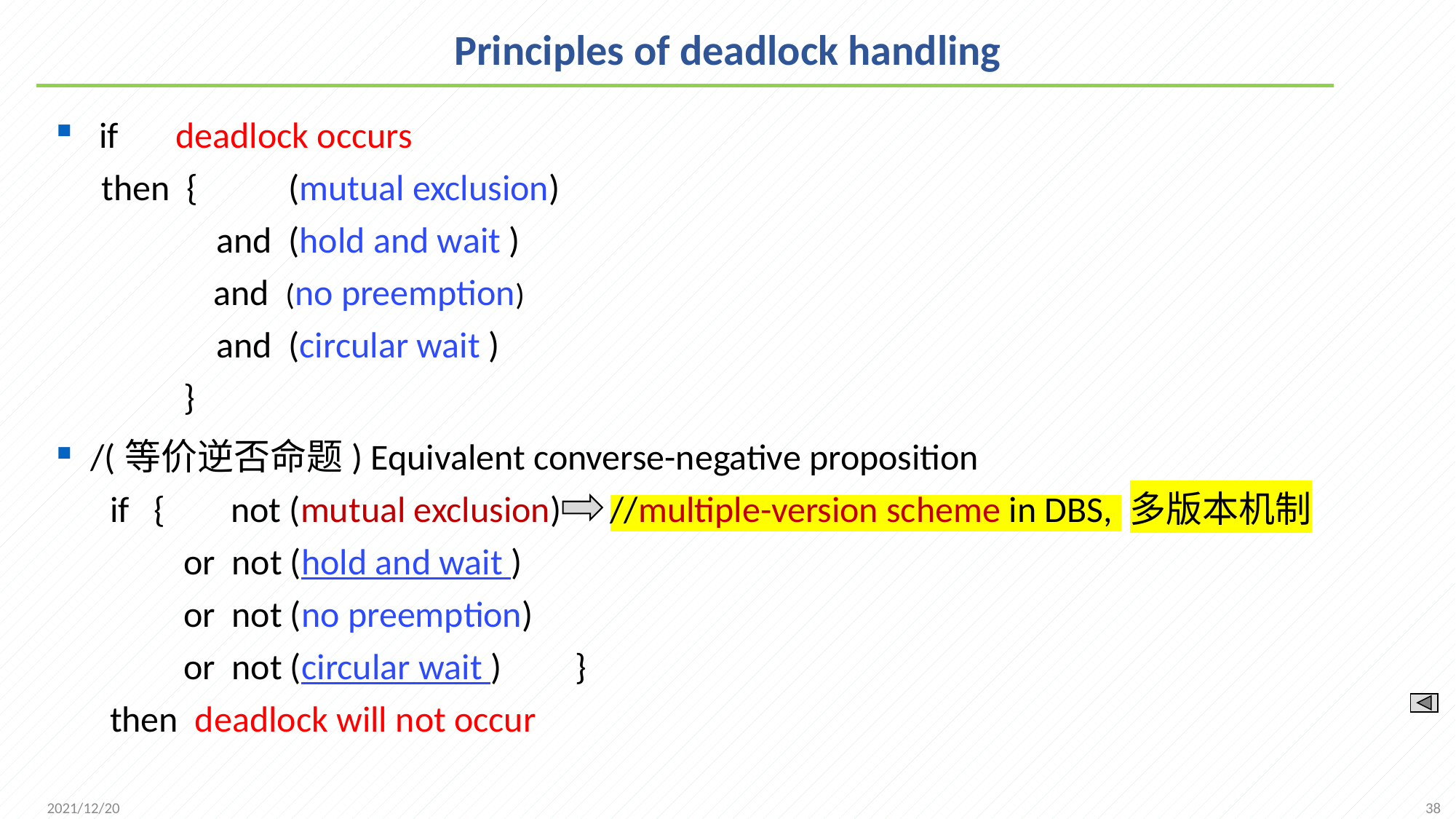

# Principles of deadlock handling
  if       deadlock occurs
         then  {           (mutual exclusion)
                       and  (hold and wait )
                and  (no preemption)
                       and  (circular wait )
                   }
 /(等价逆否命题) Equivalent converse-negative proposition
          if   {        not (mutual exclusion)      //multiple-version scheme in DBS, 多版本机制
                   or  not (hold and wait )
                   or  not (no preemption)
                   or  not (circular wait )         }
          then  deadlock will not occur

38
2021/12/20